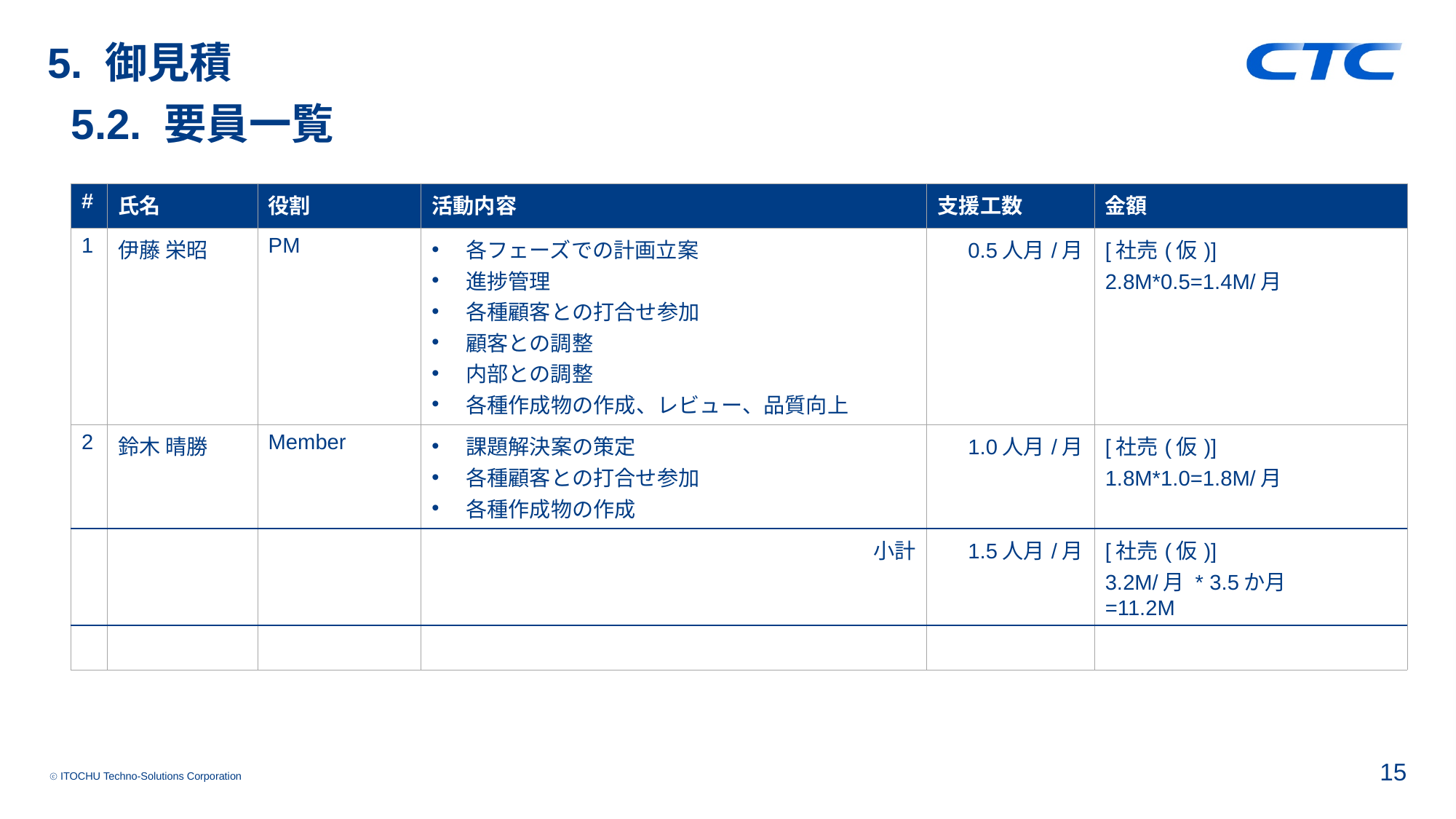

5. 御見積
  5.2. 要員一覧
| # | 氏名 | 役割 | 活動内容 | 支援工数 | 金額 |
| --- | --- | --- | --- | --- | --- |
| 1 | 伊藤 栄昭 | PM | 各フェーズでの計画立案 進捗管理　　　 各種顧客との打合せ参加 顧客との調整 内部との調整 各種作成物の作成、レビュー、品質向上 | 0.5人月/月 | [社売(仮)] 2.8M\*0.5=1.4M/月 |
| 2 | 鈴木 晴勝 | Member | 課題解決案の策定 各種顧客との打合せ参加 各種作成物の作成 | 1.0人月/月 | [社売(仮)] 1.8M\*1.0=1.8M/月 |
|  |  |  | 小計 | 1.5人月/月 | [社売(仮)] 3.2M/月 \* 3.5か月 =11.2M |
|  |  |  |  |  |  |